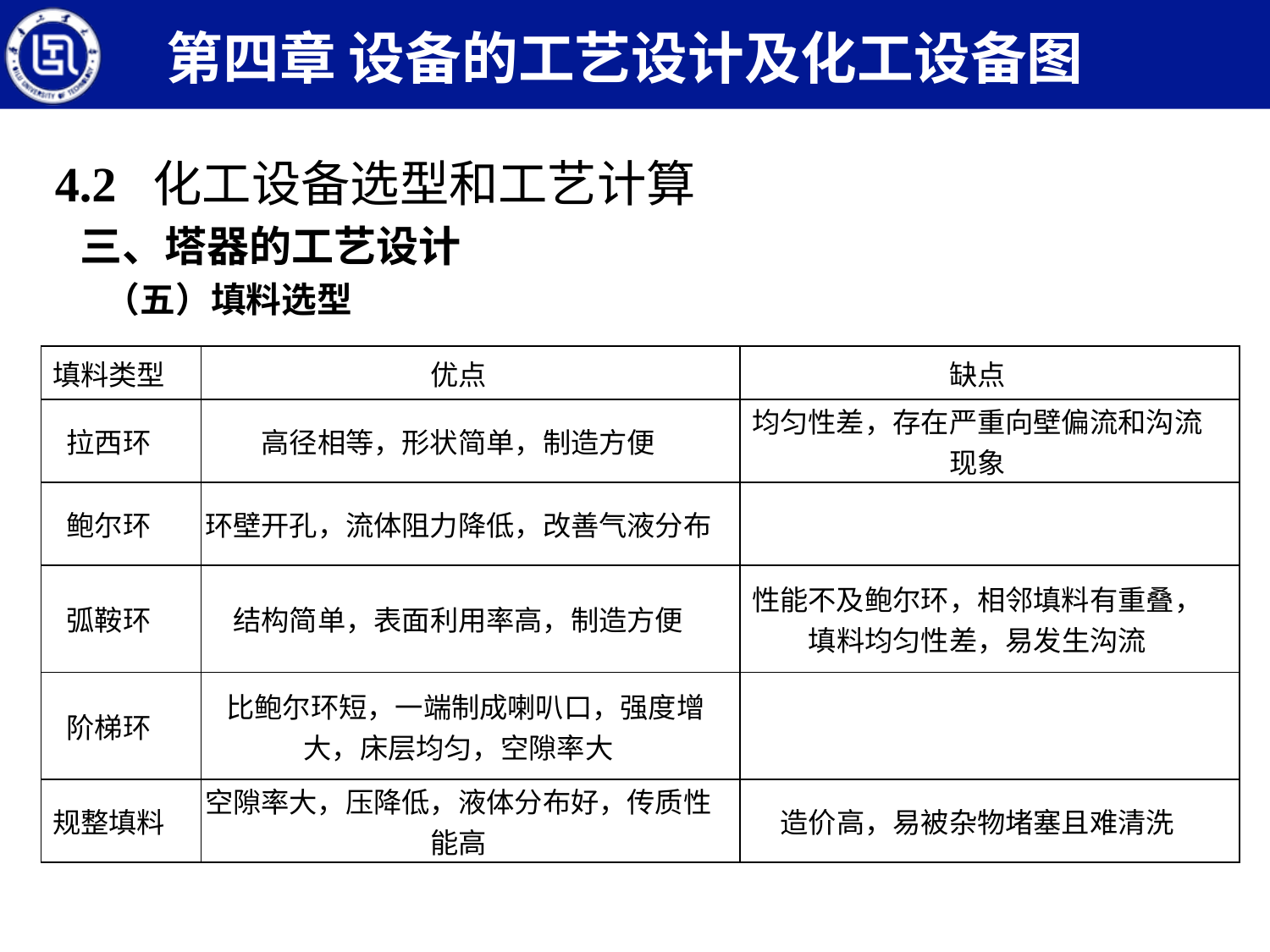

第四章 设备的工艺设计及化工设备图
4.2  化工设备选型和工艺计算
三、塔器的工艺设计
（五）填料选型
| 填料类型 | 优点 | 缺点 |
| --- | --- | --- |
| 拉西环 | 高径相等，形状简单，制造方便 | 均匀性差，存在严重向壁偏流和沟流现象 |
| 鲍尔环 | 环壁开孔，流体阻力降低，改善气液分布 |  |
| 弧鞍环 | 结构简单，表面利用率高，制造方便 | 性能不及鲍尔环，相邻填料有重叠，填料均匀性差，易发生沟流 |
| 阶梯环 | 比鲍尔环短，一端制成喇叭口，强度增大，床层均匀，空隙率大 |  |
| 规整填料 | 空隙率大，压降低，液体分布好，传质性能高 | 造价高，易被杂物堵塞且难清洗 |